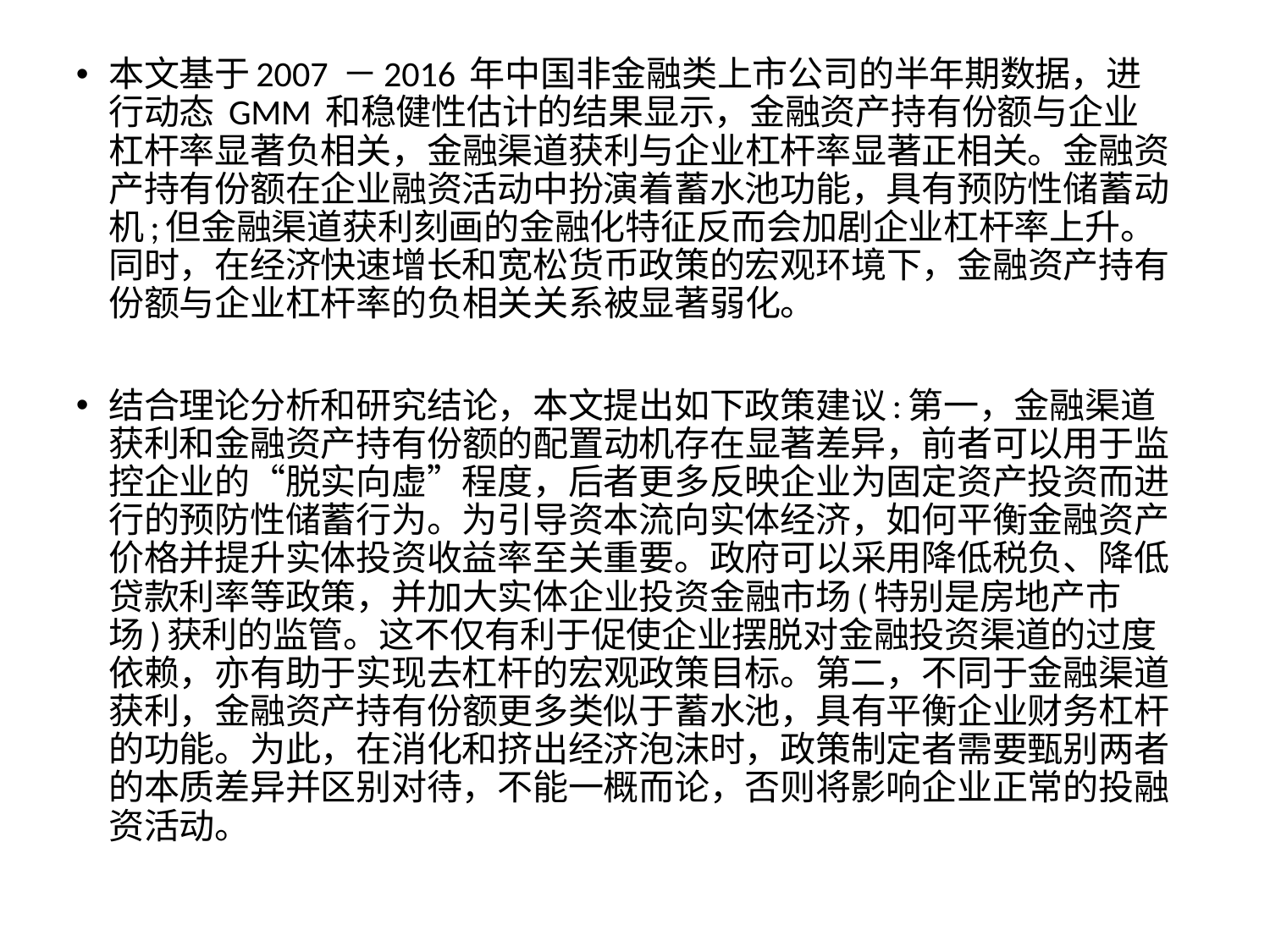

本文基于2007 －2016 年中国非金融类上市公司的半年期数据，进行动态 GMM 和稳健性估计的结果显示，金融资产持有份额与企业杠杆率显著负相关，金融渠道获利与企业杠杆率显著正相关。金融资产持有份额在企业融资活动中扮演着蓄水池功能，具有预防性储蓄动机;但金融渠道获利刻画的金融化特征反而会加剧企业杠杆率上升。同时，在经济快速增长和宽松货币政策的宏观环境下，金融资产持有份额与企业杠杆率的负相关关系被显著弱化。

结合理论分析和研究结论，本文提出如下政策建议:第一，金融渠道获利和金融资产持有份额的配置动机存在显著差异，前者可以用于监控企业的“脱实向虚”程度，后者更多反映企业为固定资产投资而进行的预防性储蓄行为。为引导资本流向实体经济，如何平衡金融资产价格并提升实体投资收益率至关重要。政府可以采用降低税负、降低贷款利率等政策，并加大实体企业投资金融市场(特别是房地产市场)获利的监管。这不仅有利于促使企业摆脱对金融投资渠道的过度依赖，亦有助于实现去杠杆的宏观政策目标。第二，不同于金融渠道获利，金融资产持有份额更多类似于蓄水池，具有平衡企业财务杠杆的功能。为此，在消化和挤出经济泡沫时，政策制定者需要甄别两者的本质差异并区别对待，不能一概而论，否则将影响企业正常的投融资活动。